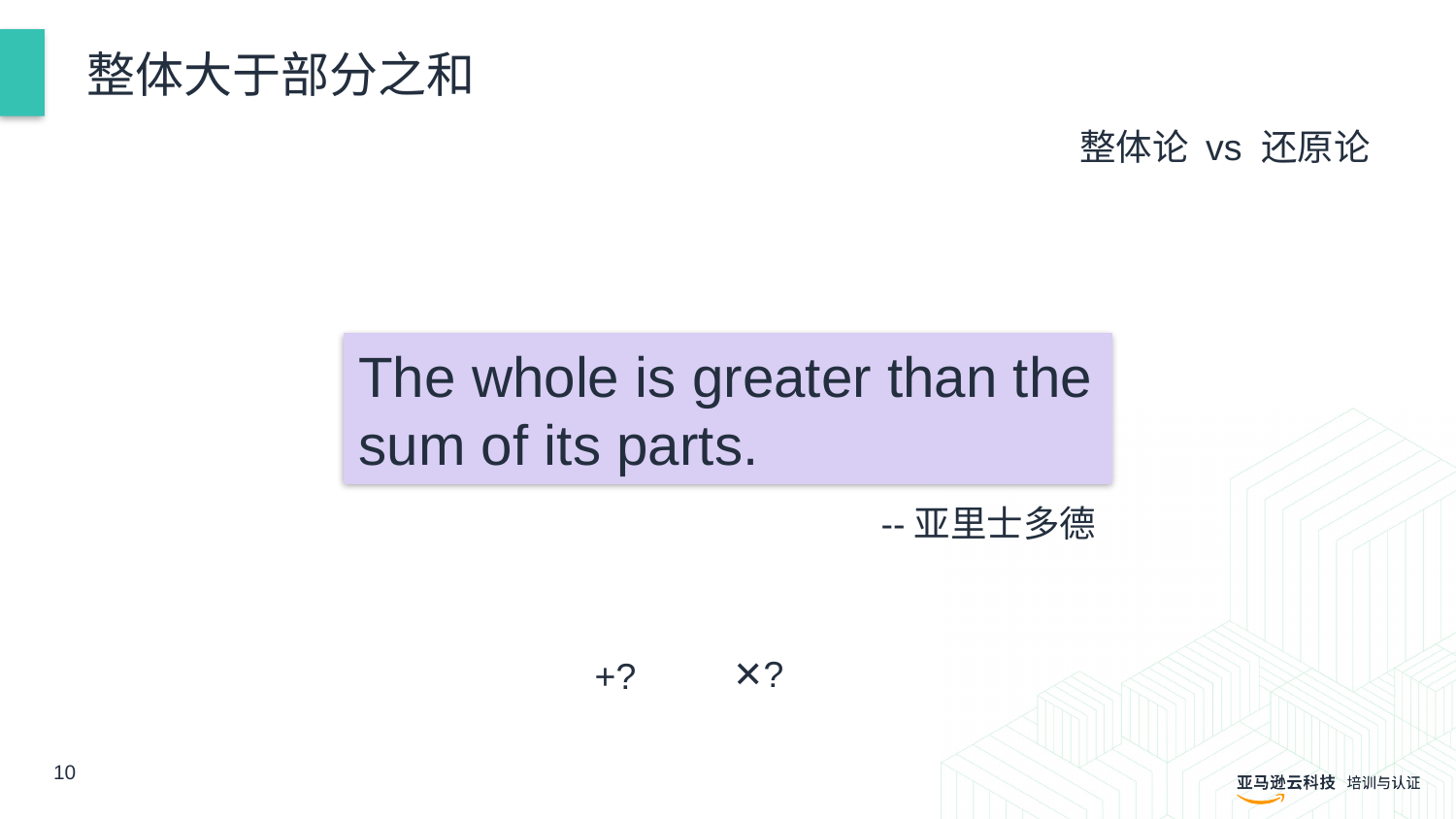

# 整体大于部分之和
整体论 vs 还原论
The whole is greater than the sum of its parts.
--亚里士多德
✕?
+?